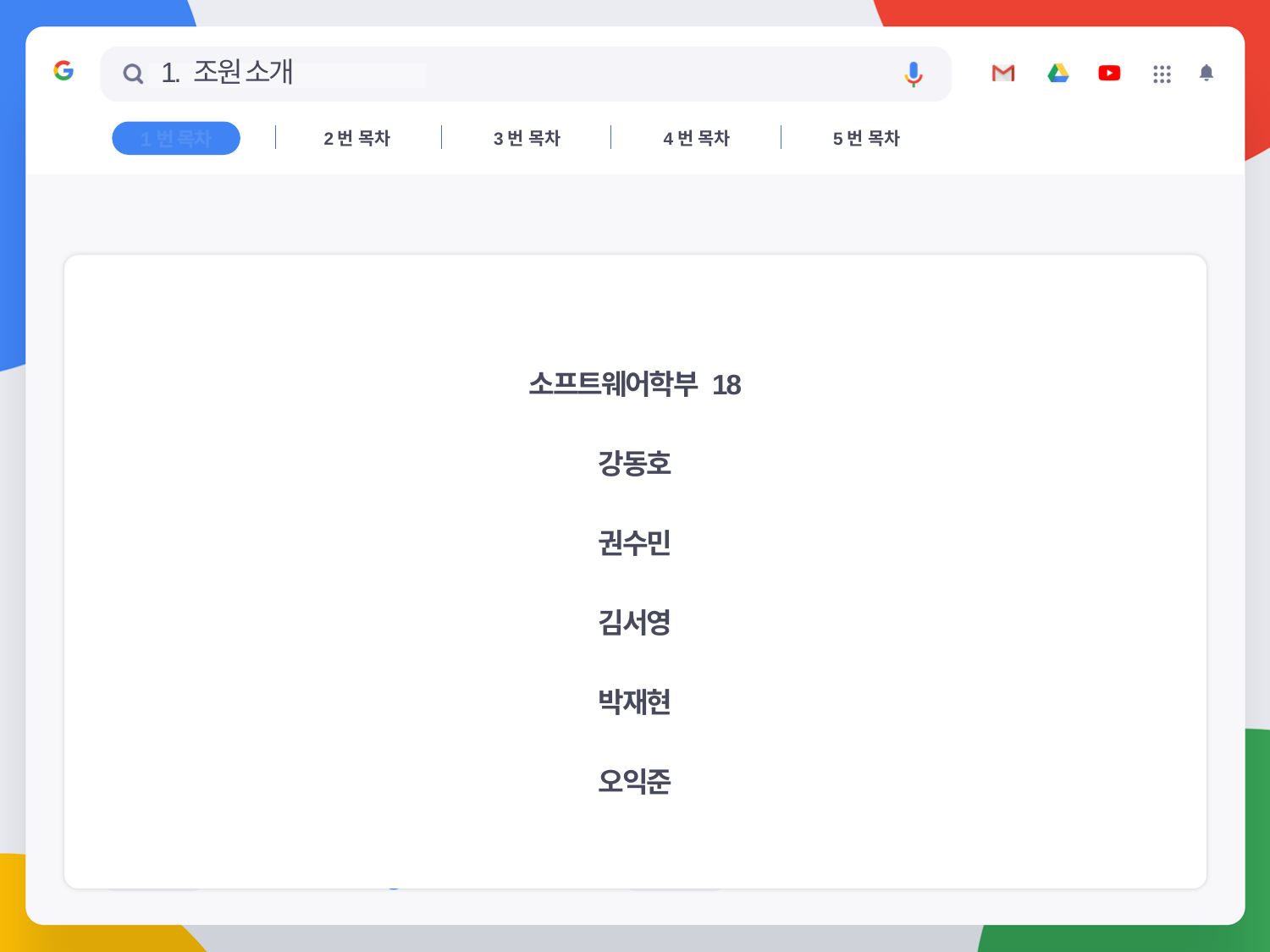

# 1. 조원 소개

2번 목차
3번 목차
4번 목차
5번 목차
1번 목차

소프트웨어학부 18

강동호

권수민

김서영

박재현

오익준